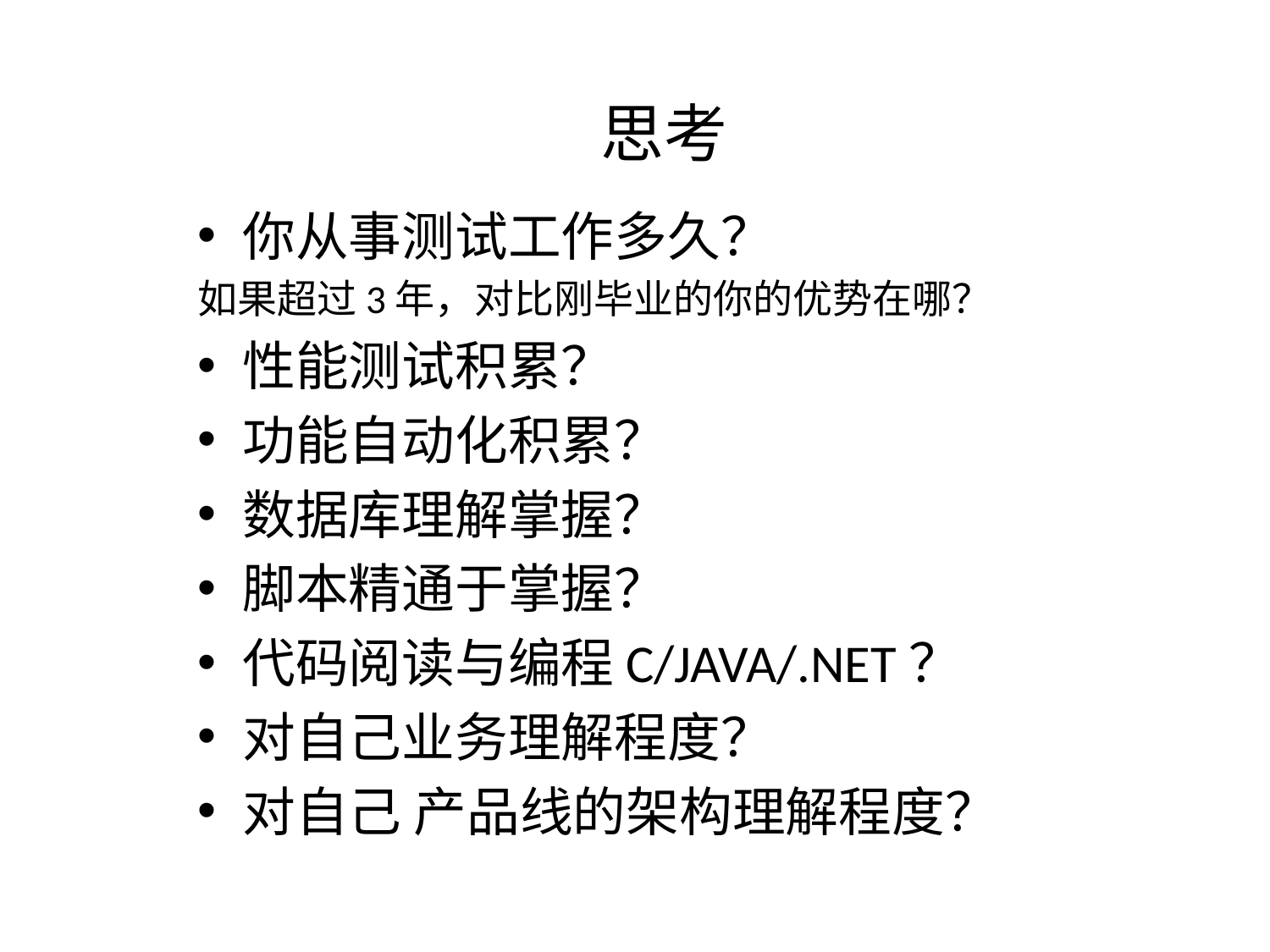

# 思考
你从事测试工作多久？
如果超过3年，对比刚毕业的你的优势在哪？
性能测试积累？
功能自动化积累？
数据库理解掌握？
脚本精通于掌握？
代码阅读与编程C/JAVA/.NET？
对自己业务理解程度？
对自己 产品线的架构理解程度？